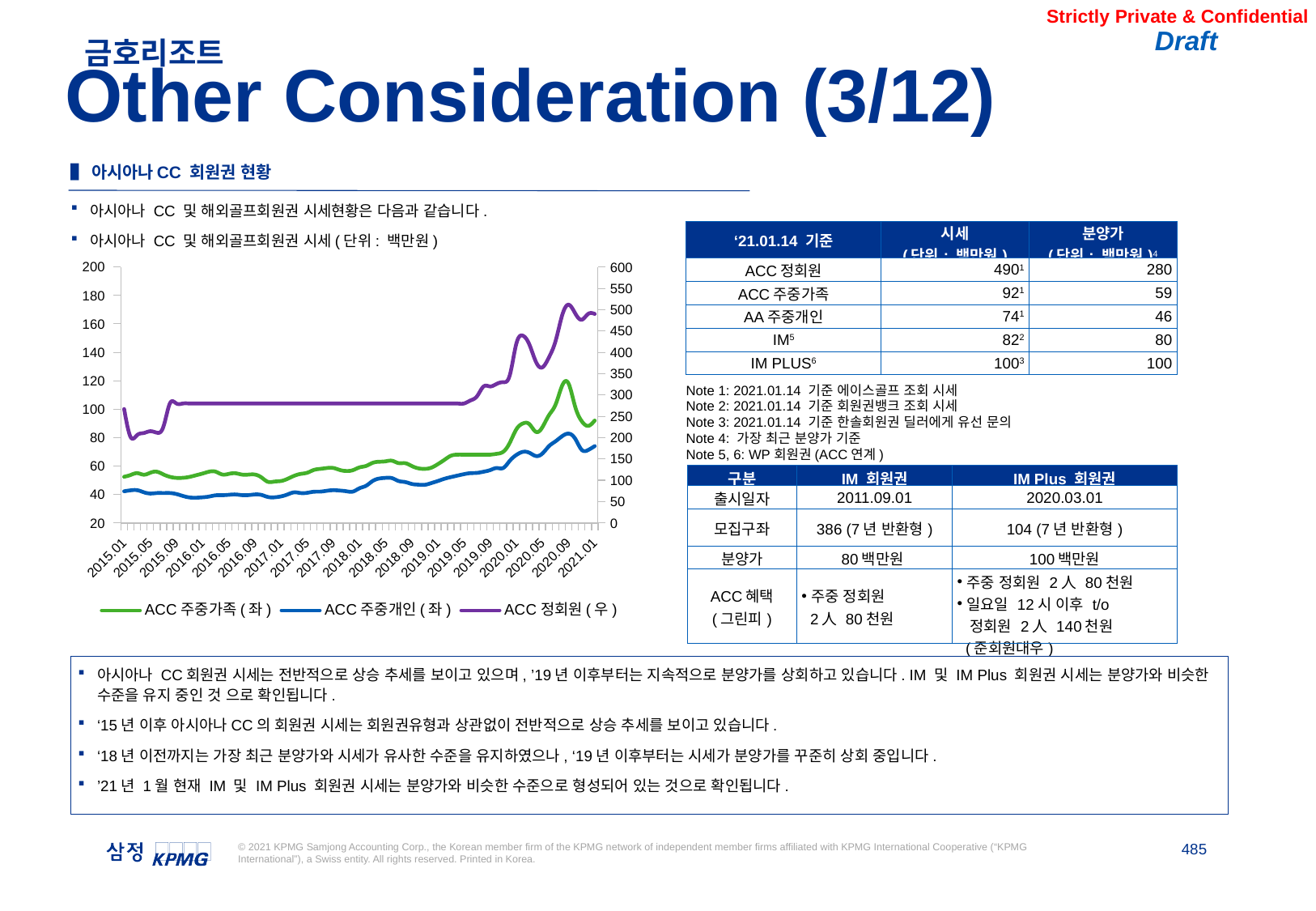

금호리조트
Other Consideration (3/12)
▌아시아나CC 회원권 현황

아시아나 CC 및 해외골프회원권 시세현황은 다음과 같습니다.
아시아나 CC 및 해외골프회원권 시세(단위: 백만원)
| ‘21.01.14 기준 | 시세 (단위: 백만원) | 분양가 (단위: 백만원)4 |
| --- | --- | --- |
| ACC정회원 | 4901 | 280 |
| ACC주중가족 | 921 | 59 |
| AA주중개인 | 741 | 46 |
| IM5 | 822 | 80 |
| IM PLUS6 | 1003 | 100 |

### Chart

| Category | ACC주중가족(좌) | ACC주중개인(좌) | ACC정회원(우) |
|---|---|---|---|
| 2015.01 | 52.43 | 42.25 | 267.09 |
| 2015.02 | 53.71 | 42.92 | 201.21 |
| 2015.03 | 55.0 | 43.0 | 206.06 |
| 2015.04 | 53.91 | 41.56 | 210.8 |
| 2015.05 | 55.27 | 40.67 | 215.0 |
| 2015.06 | 56.0 | 41.0 | 211.6 |
| 2015.07 | 54.11 | 41.0 | 225.12 |
| 2015.08 | 52.4 | 41.0 | 280.0 |
| 2015.09 | 51.65 | 40.3 | 280.0 |
| 2015.10 | 51.71 | 38.93 | 280.0 |
| 2015.11 | 52.35 | 37.91 | 280.0 |
| 2015.12 | 53.5 | 37.72 | 280.0 |
| 2016.01 | 54.71 | 38.0 | 280.0 |
| 2016.02 | 56.03 | 38.53 | 280.0 |
| 2016.03 | 56.03 | 39.4 | 280.0 |
| 2016.04 | 54.06 | 39.5 | 280.0 |
| 2016.05 | 54.46 | 39.75 | 280.0 |
| 2016.06 | 54.93 | 40.0 | 280.0 |
| 2016.07 | 54.01 | 39.54 | 280.0 |
| 2016.08 | 53.96 | 39.54 | 280.0 |
| 2016.09 | 54.0 | 40.0 | 280.0 |
| 2016.10 | 52.01 | 39.67 | 280.0 |
| 2016.11 | 48.9 | 38.23 | 280.0 |
| 2016.12 | 49.06 | 38.0 | 280.0 |
| 2017.01 | 49.46 | 38.64 | 280.0 |
| 2017.02 | 51.0 | 40.0 | 280.0 |
| 2017.03 | 53.09 | 41.48 | 280.0 |
| 2017.04 | 54.46 | 41.0 | 280.0 |
| 2017.05 | 55.27 | 41.16 | 280.0 |
| 2017.06 | 57.2 | 41.9 | 280.0 |
| 2017.07 | 58.0 | 42.0 | 280.0 |
| 2017.08 | 58.58 | 42.58 | 280.0 |
| 2017.09 | 58.63 | 43.0 | 280.0 |
| 2017.10 | 57.21 | 42.75 | 280.0 |
| 2017.11 | 56.5 | 42.25 | 280.0 |
| 2017.12 | 57.09 | 42.04 | 280.0 |
| 2018.01 | 59.03 | 44.35 | 280.0 |
| 2018.02 | 60.03 | 46.07 | 280.0 |
| 2018.03 | 62.19 | 49.38 | 280.0 |
| 2018.04 | 63.0 | 51.18 | 280.0 |
| 2018.05 | 63.3 | 51.67 | 280.0 |
| 2018.06 | 63.7 | 51.45 | 280.0 |
| 2018.07 | 62.04 | 49.46 | 280.0 |
| 2018.08 | 62.0 | 48.74 | 280.0 |
| 2018.09 | 60.03 | 47.4 | 280.0 |
| 2018.10 | 58.4 | 46.9 | 280.0 |
| 2018.11 | 58.0 | 46.8 | 280.0 |
| 2018.12 | 58.83 | 48.0 | 280.0 |
| 2019.01 | 61.32 | 49.45 | 280.0 |
| 2019.02 | 64.32 | 51.03 | 280.0 |
| 2019.03 | 67.22 | 52.22 | 280.0 |
| 2019.04 | 68.0 | 53.26 | 280.0 |
| 2019.05 | 68.0 | 54.29 | 280.0 |
| 2019.06 | 68.0 | 55.0 | 287.16 |
| 2019.07 | 68.0 | 55.19 | 297.09 |
| 2019.08 | 68.0 | 56.0 | 320.0 |
| 2019.09 | 68.0 | 57.13 | 320.0 |
| 2019.10 | 68.58 | 58.58 | 325.96 |
| 2019.11 | 70.03 | 58.63 | 330.0 |
| 2019.12 | 76.29 | 63.64 | 345.96 |
| 2020.01 | 85.77 | 67.74 | 419.67 |
| 2020.02 | 89.93 | 69.96 | 438.96 |
| 2020.03 | 89.48 | 69.32 | 418.32 |
| 2020.04 | 84.06 | 67.06 | 377.83 |
| 2020.05 | 87.38 | 68.8 | 364.83 |
| 2020.06 | 95.8 | 73.96 | 388.33 |
| 2020.07 | 103.16 | 77.38 | 425.96 |
| 2020.08 | 116.35 | 80.96 | 485.8 |
| 2020.09 | 117.96 | 82.8 | 511.5 |
| 2020.10 | 101.87 | 79.29 | 491.61 |
| 2020.11 | 91.63 | 71.43 | 476.33 |
| 2020.12 | 88.27 | 71.27 | 490.0 |
| 2021.01 | 92.0 | 74.0 | 490.0 |
Note 1: 2021.01.14 기준 에이스골프 조회 시세
Note 2: 2021.01.14 기준 회원권뱅크 조회 시세
Note 3: 2021.01.14 기준 한솔회원권 딜러에게 유선 문의
Note 4: 가장 최근 분양가 기준
Note 5, 6: WP회원권(ACC연계)
| 구분 | IM 회원권 | IM Plus 회원권 |
| --- | --- | --- |
| 출시일자 | 2011.09.01 | 2020.03.01 |
| 모집구좌 | 386 (7년 반환형) | 104 (7년 반환형) |
| 분양가 | 80백만원 | 100백만원 |
| ACC혜택 (그린피) | 주중 정회원 2人 80천원 | 주중 정회원 2人 80천원 일요일 12시 이후 t/o 정회원 2人 140천원 (준회원대우) |
아시아나 CC회원권 시세는 전반적으로 상승 추세를 보이고 있으며, ’19년 이후부터는 지속적으로 분양가를 상회하고 있습니다. IM 및 IM Plus 회원권 시세는 분양가와 비슷한 수준을 유지 중인 것 으로 확인됩니다.
‘15년 이후 아시아나CC의 회원권 시세는 회원권유형과 상관없이 전반적으로 상승 추세를 보이고 있습니다.
‘18년 이전까지는 가장 최근 분양가와 시세가 유사한 수준을 유지하였으나, ‘19년 이후부터는 시세가 분양가를 꾸준히 상회 중입니다.
’21년 1월 현재 IM 및 IM Plus 회원권 시세는 분양가와 비슷한 수준으로 형성되어 있는 것으로 확인됩니다.